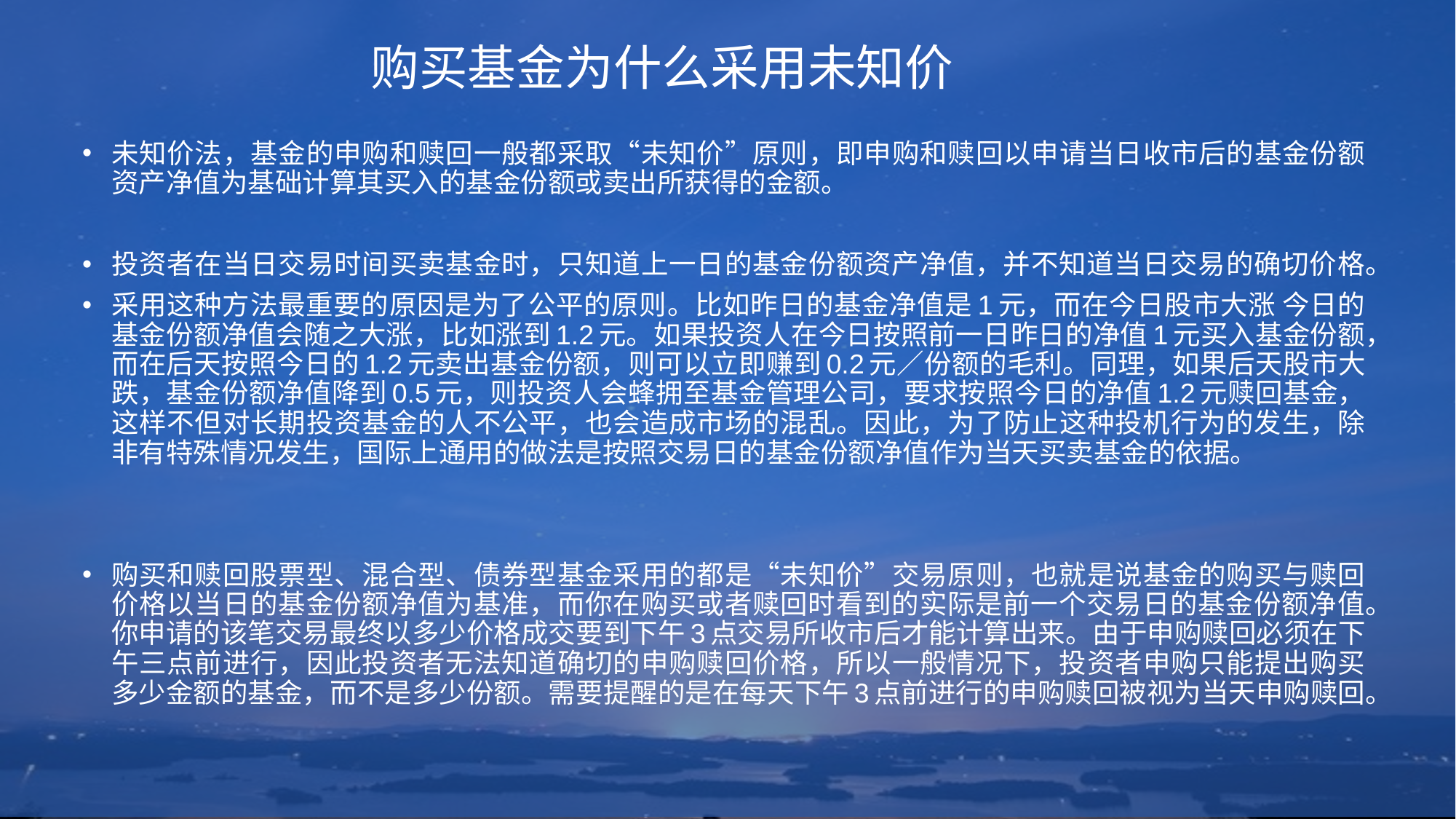

# 购买基金为什么采用未知价
未知价法，基金的申购和赎回一般都采取“未知价”原则，即申购和赎回以申请当日收市后的基金份额资产净值为基础计算其买入的基金份额或卖出所获得的金额。

投资者在当日交易时间买卖基金时，只知道上一日的基金份额资产净值，并不知道当日交易的确切价格。
采用这种方法最重要的原因是为了公平的原则。比如昨日的基金净值是1元，而在今日股市大涨 今日的基金份额净值会随之大涨，比如涨到1.2元。如果投资人在今日按照前一日昨日的净值1元买入基金份额，而在后天按照今日的1.2元卖出基金份额，则可以立即赚到0.2元／份额的毛利。同理，如果后天股市大跌，基金份额净值降到0.5元，则投资人会蜂拥至基金管理公司，要求按照今日的净值1.2元赎回基金，这样不但对长期投资基金的人不公平，也会造成市场的混乱。因此，为了防止这种投机行为的发生，除非有特殊情况发生，国际上通用的做法是按照交易日的基金份额净值作为当天买卖基金的依据。

购买和赎回股票型、混合型、债券型基金采用的都是“未知价”交易原则，也就是说基金的购买与赎回价格以当日的基金份额净值为基准，而你在购买或者赎回时看到的实际是前一个交易日的基金份额净值。你申请的该笔交易最终以多少价格成交要到下午3点交易所收市后才能计算出来。由于申购赎回必须在下午三点前进行，因此投资者无法知道确切的申购赎回价格，所以一般情况下，投资者申购只能提出购买多少金额的基金，而不是多少份额。需要提醒的是在每天下午3点前进行的申购赎回被视为当天申购赎回。